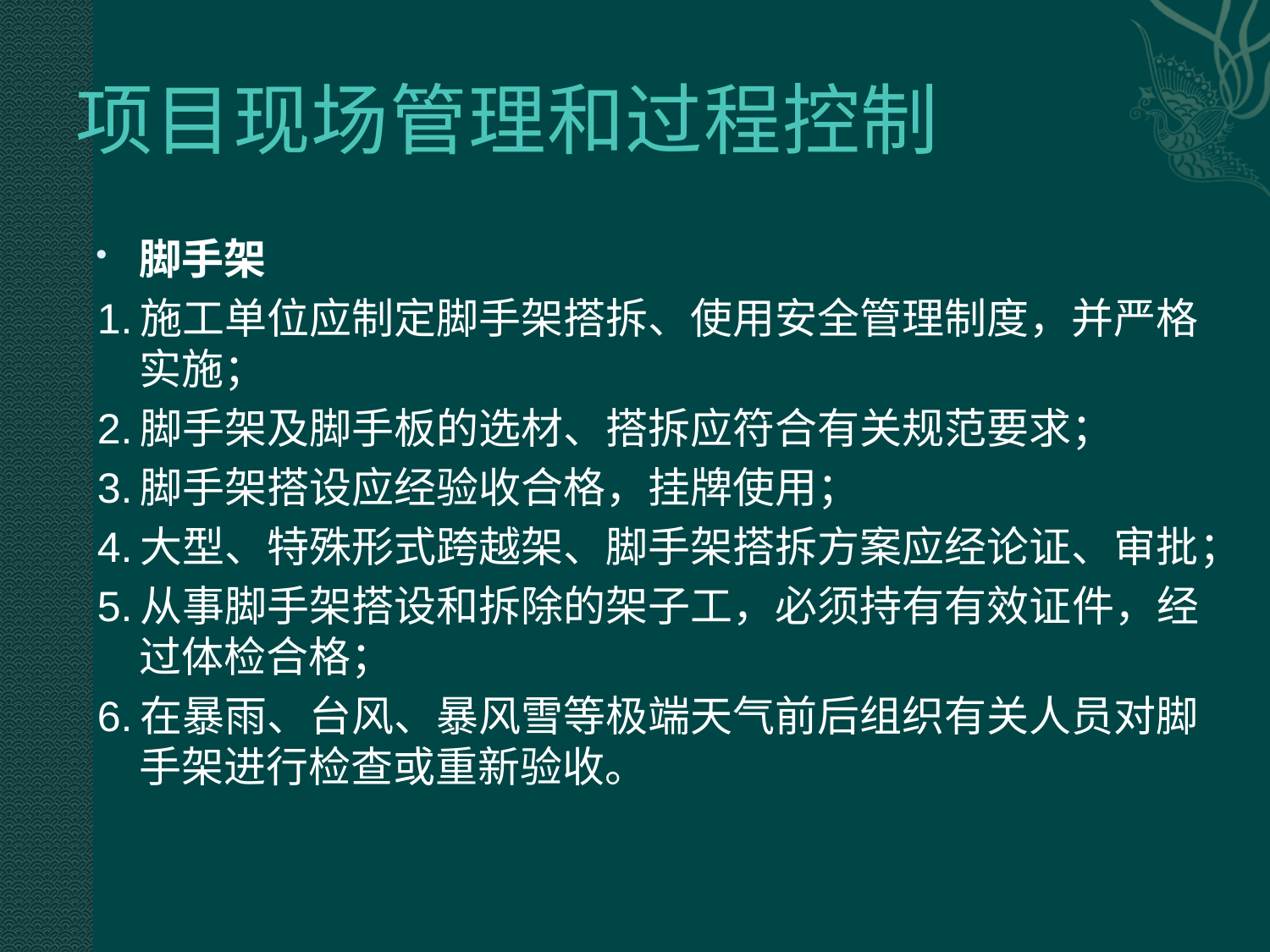

# 项目现场管理和过程控制
脚手架
1.施工单位应制定脚手架搭拆、使用安全管理制度，并严格实施；
2.脚手架及脚手板的选材、搭拆应符合有关规范要求；
3.脚手架搭设应经验收合格，挂牌使用；
4.大型、特殊形式跨越架、脚手架搭拆方案应经论证、审批；
5.从事脚手架搭设和拆除的架子工，必须持有有效证件，经过体检合格；
6.在暴雨、台风、暴风雪等极端天气前后组织有关人员对脚手架进行检查或重新验收。